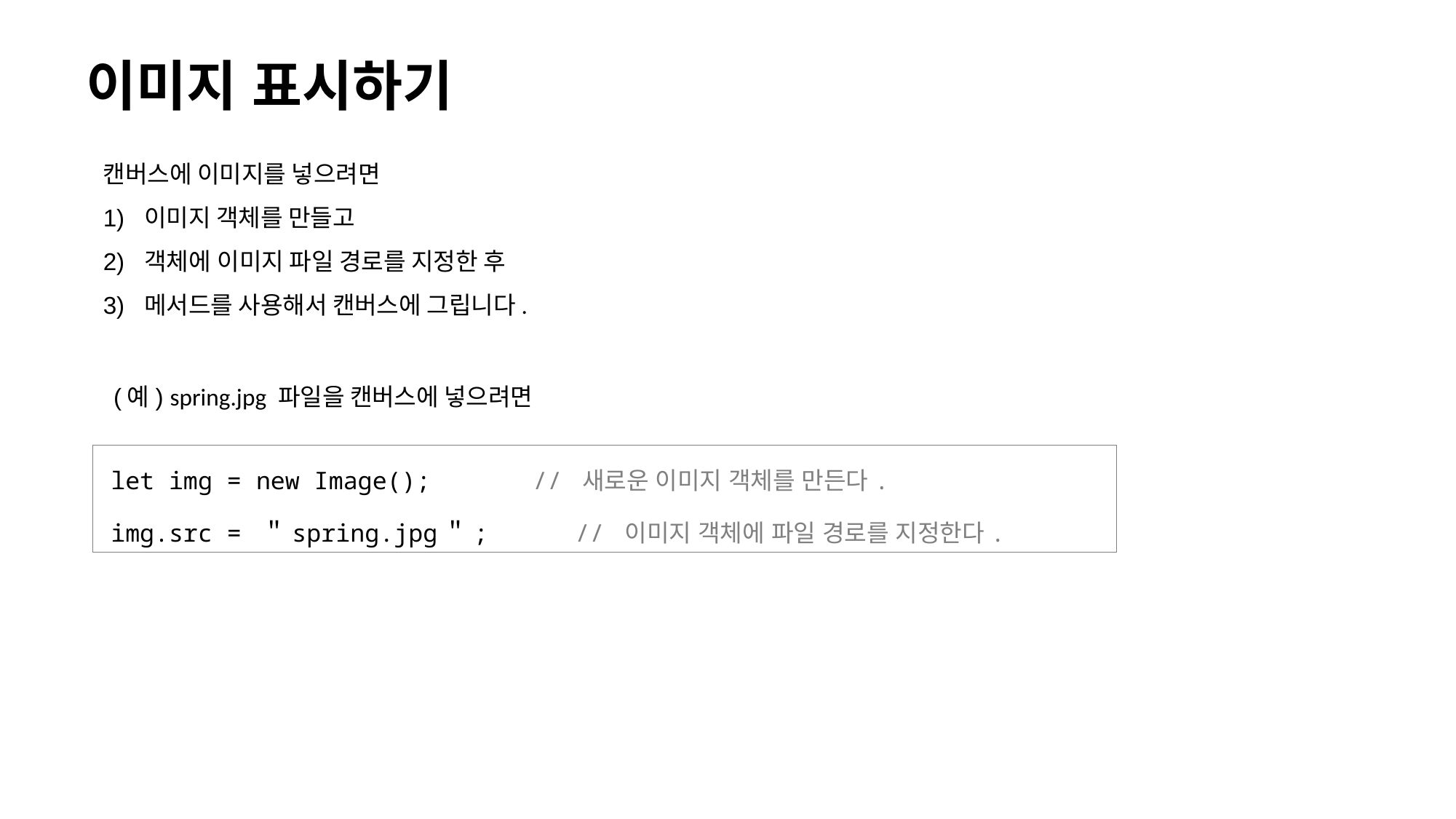

# 이미지 표시하기
캔버스에 이미지를 넣으려면
이미지 객체를 만들고
객체에 이미지 파일 경로를 지정한 후
메서드를 사용해서 캔버스에 그립니다.
(예) spring.jpg 파일을 캔버스에 넣으려면
let img = new Image();       // 새로운 이미지 객체를 만든다.
img.src = ＂spring.jpg＂;      // 이미지 객체에 파일 경로를 지정한다.